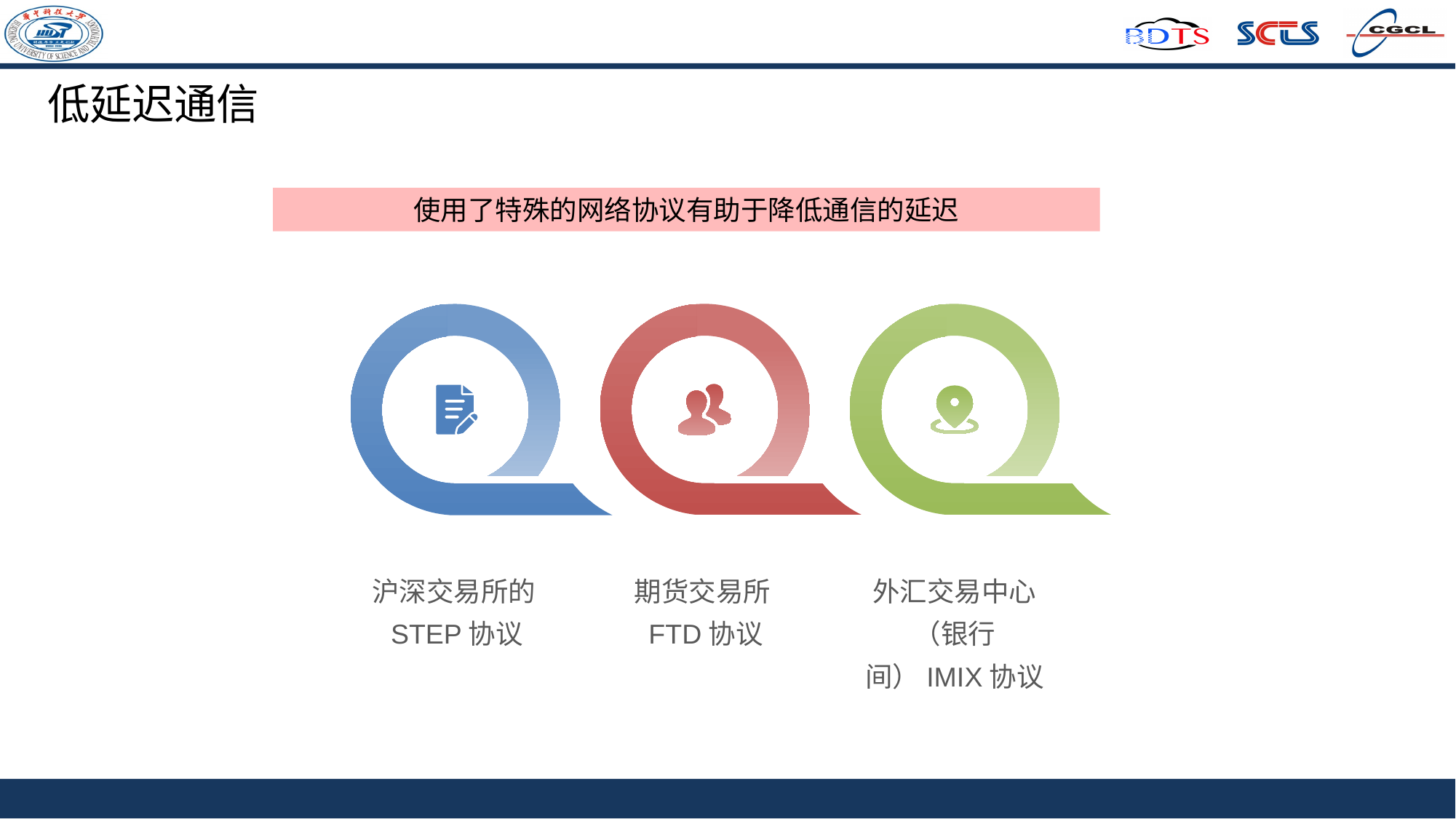

# 低延迟通信

使用了特殊的网络协议有助于降低通信的延迟

沪深交易所的STEP协议
期货交易所FTD协议
外汇交易中心（银行间）IMIX协议

27